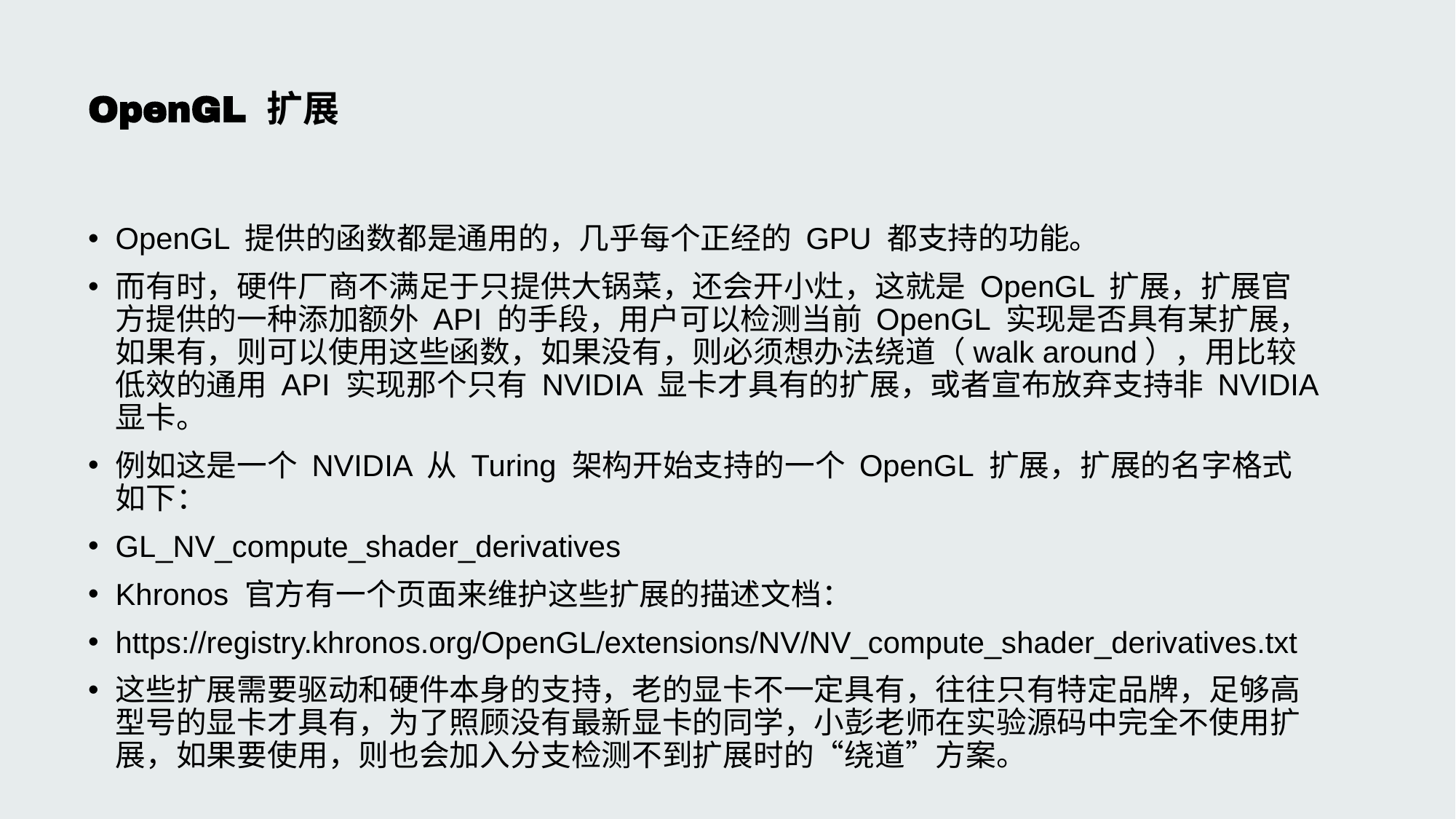

# OpenGL 扩展
OpenGL 提供的函数都是通用的，几乎每个正经的 GPU 都支持的功能。
而有时，硬件厂商不满足于只提供大锅菜，还会开小灶，这就是 OpenGL 扩展，扩展官方提供的一种添加额外 API 的手段，用户可以检测当前 OpenGL 实现是否具有某扩展，如果有，则可以使用这些函数，如果没有，则必须想办法绕道（walk around），用比较低效的通用 API 实现那个只有 NVIDIA 显卡才具有的扩展，或者宣布放弃支持非 NVIDIA 显卡。
例如这是一个 NVIDIA 从 Turing 架构开始支持的一个 OpenGL 扩展，扩展的名字格式如下：
GL_NV_compute_shader_derivatives
Khronos 官方有一个页面来维护这些扩展的描述文档：
https://registry.khronos.org/OpenGL/extensions/NV/NV_compute_shader_derivatives.txt
这些扩展需要驱动和硬件本身的支持，老的显卡不一定具有，往往只有特定品牌，足够高型号的显卡才具有，为了照顾没有最新显卡的同学，小彭老师在实验源码中完全不使用扩展，如果要使用，则也会加入分支检测不到扩展时的“绕道”方案。